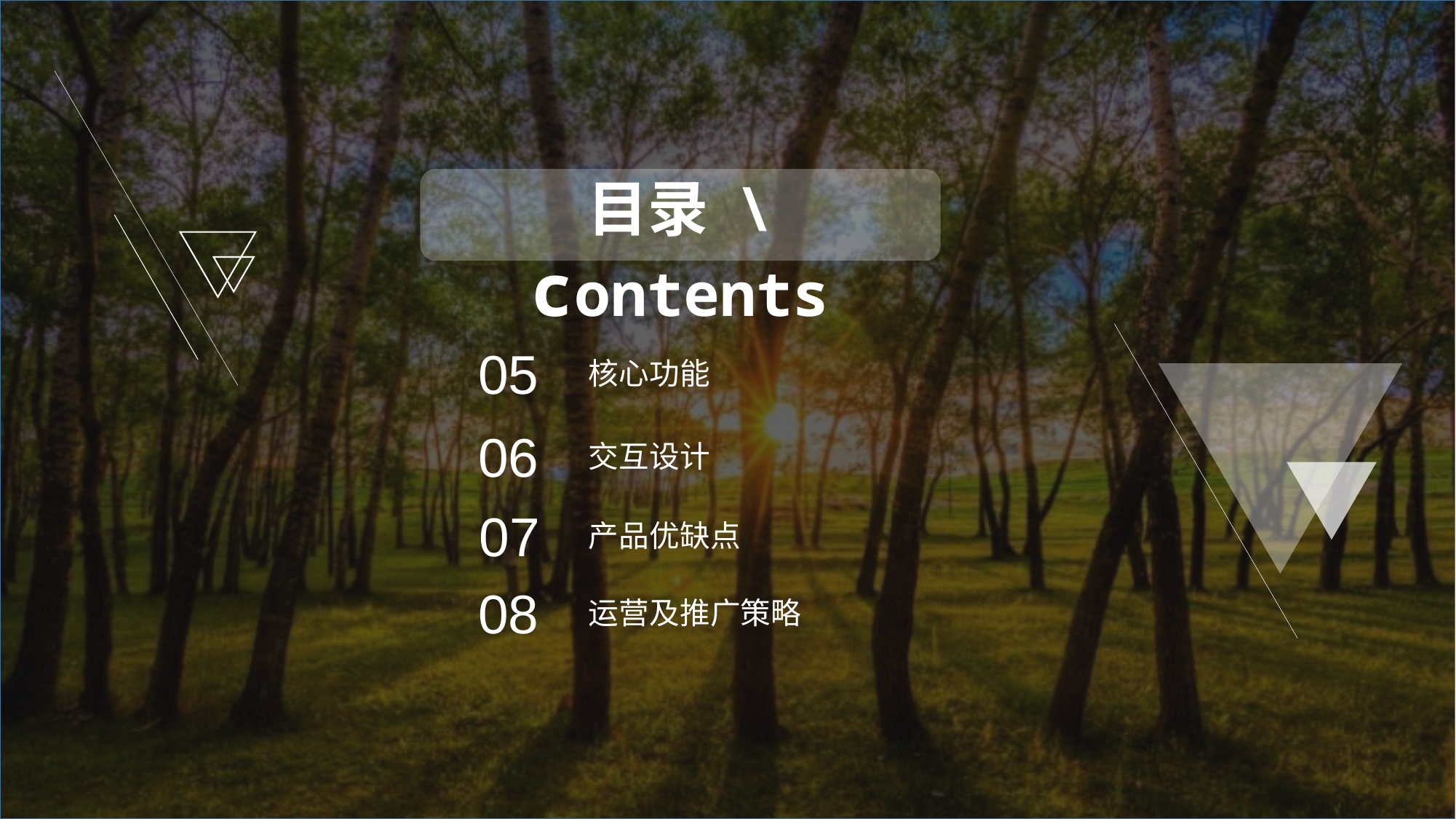

目录 \ contents

05
核心功能

06

交互设计

07
产品优缺点
08
运营及推广策略